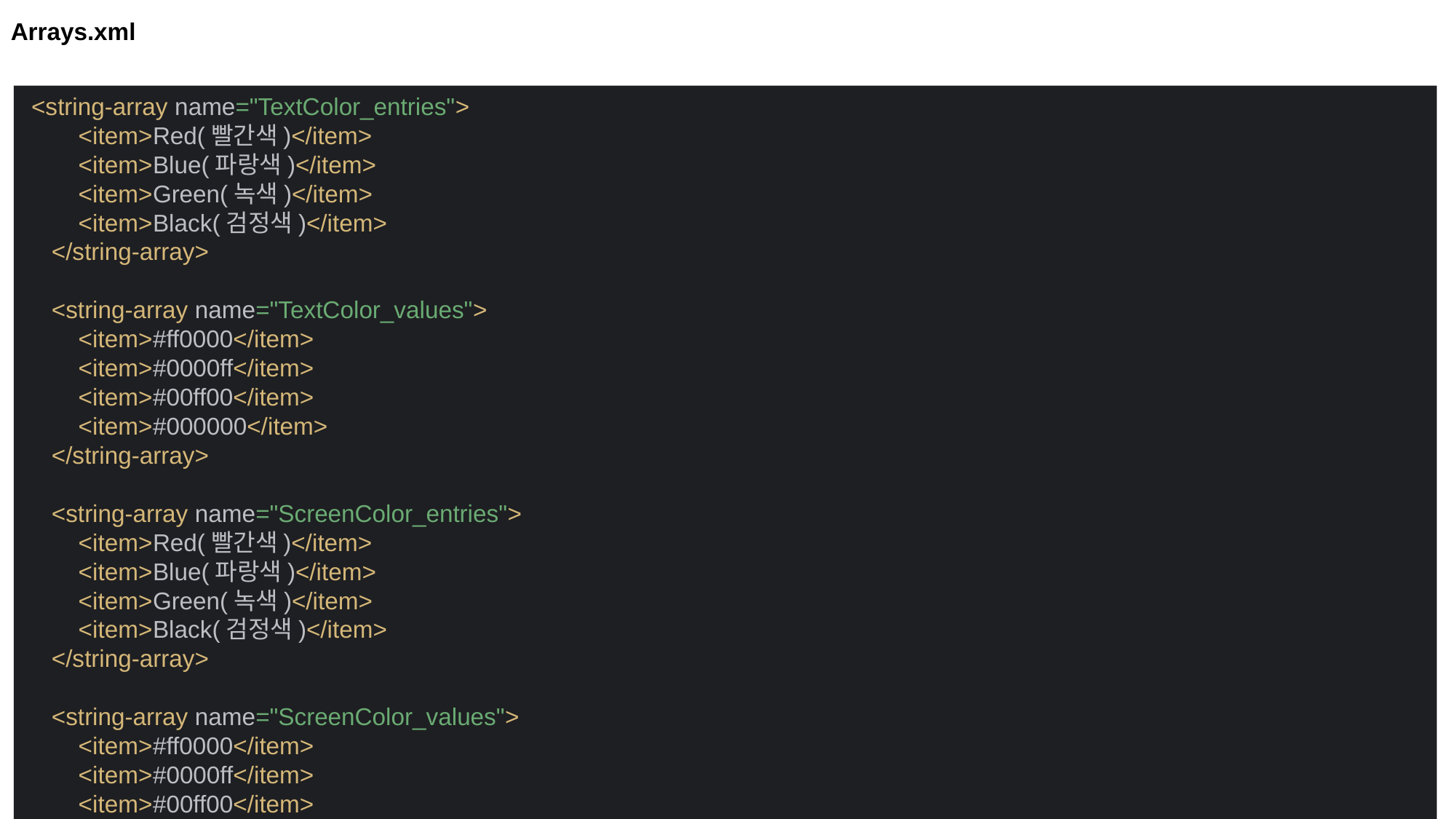

Arrays.xml

 <string-array name="TextColor_entries">
        <item>Red(빨간색)</item>
        <item>Blue(파랑색)</item>
        <item>Green(녹색)</item>
        <item>Black(검정색)</item>
    </string-array>
    <string-array name="TextColor_values">
        <item>#ff0000</item>
        <item>#0000ff</item>
        <item>#00ff00</item>
        <item>#000000</item>
    </string-array>
    <string-array name="ScreenColor_entries">
        <item>Red(빨간색)</item>
        <item>Blue(파랑색)</item>
        <item>Green(녹색)</item>
        <item>Black(검정색)</item>
    </string-array>
    <string-array name="ScreenColor_values">
        <item>#ff0000</item>
        <item>#0000ff</item>
        <item>#00ff00</item>
        <item>#000000</item>
    </string-array>
</resources>